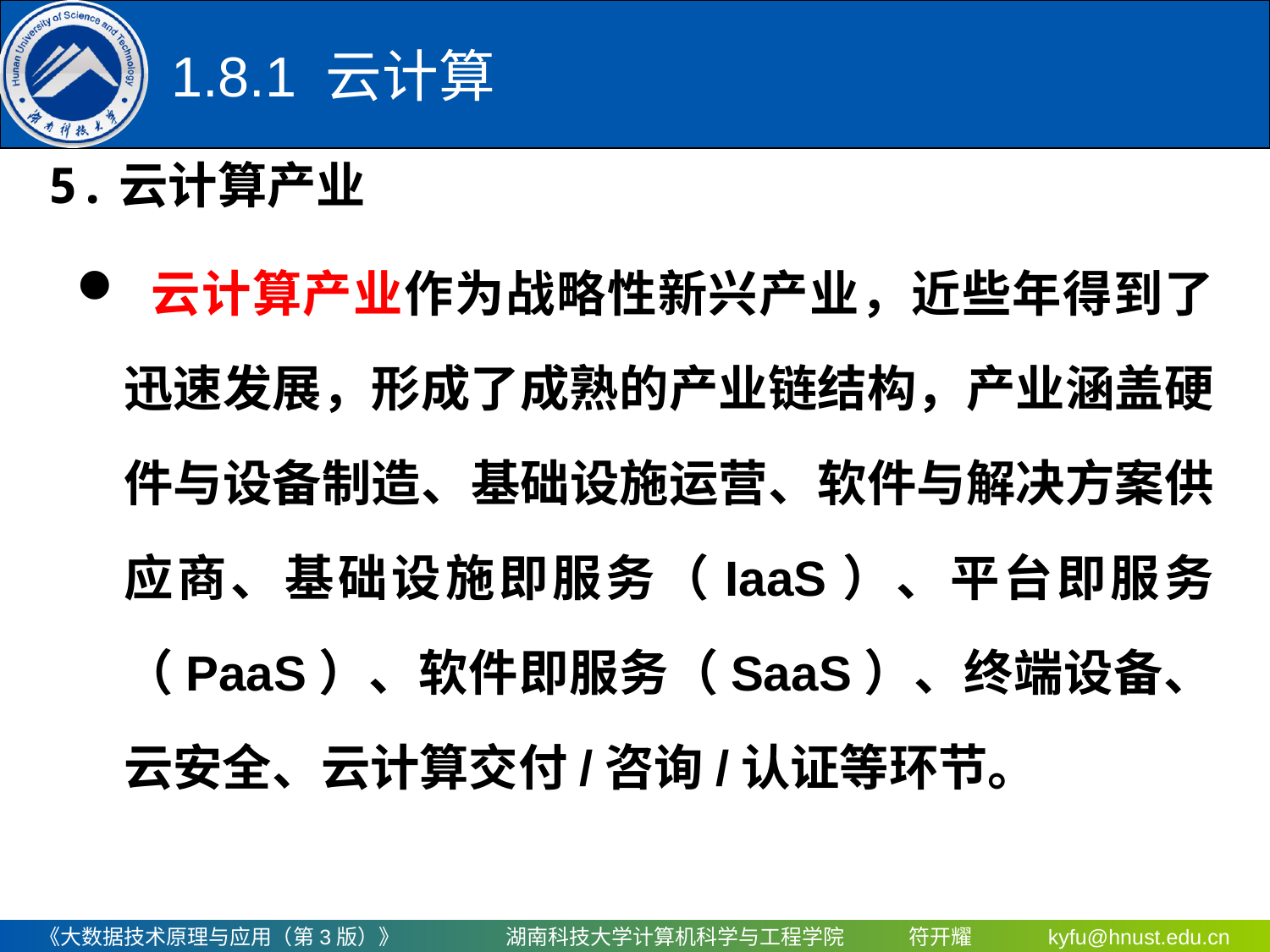

# 1.8.1 云计算
5.云计算产业
 云计算产业作为战略性新兴产业，近些年得到了迅速发展，形成了成熟的产业链结构，产业涵盖硬件与设备制造、基础设施运营、软件与解决方案供应商、基础设施即服务（IaaS）、平台即服务（PaaS）、软件即服务（SaaS）、终端设备、云安全、云计算交付/咨询/认证等环节。